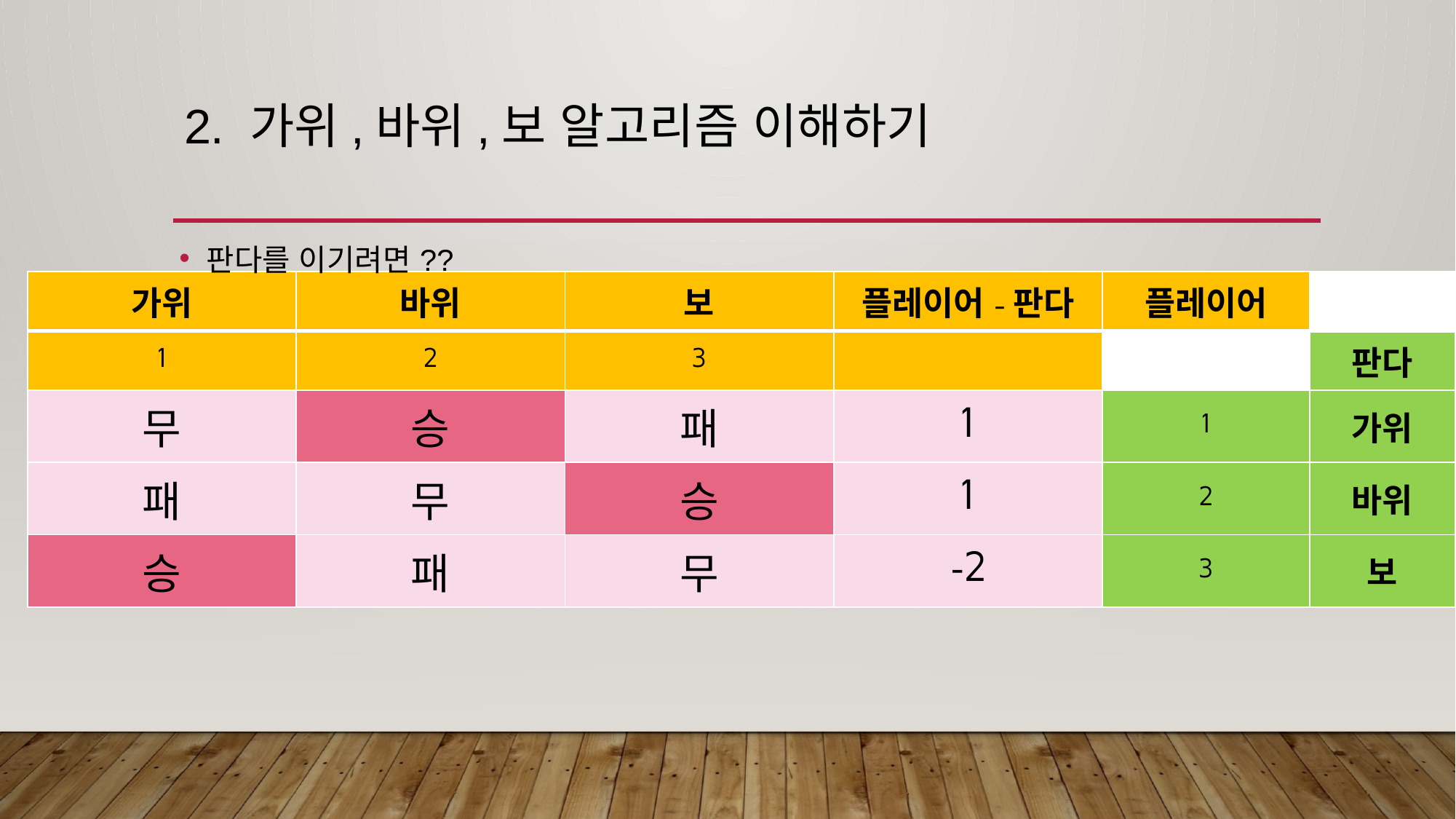

# 2. 가위,바위,보 알고리즘 이해하기
판다를 이기려면??
| 가위 | 바위 | 보 | 플레이어-판다 | 플레이어 |  |
| --- | --- | --- | --- | --- | --- |
| 1 | 2 | 3 |  |  | 판다 |
| 무 | 승 | 패 | 1 | 1 | 가위 |
| 패 | 무 | 승 | 1 | 2 | 바위 |
| 승 | 패 | 무 | -2 | 3 | 보 |